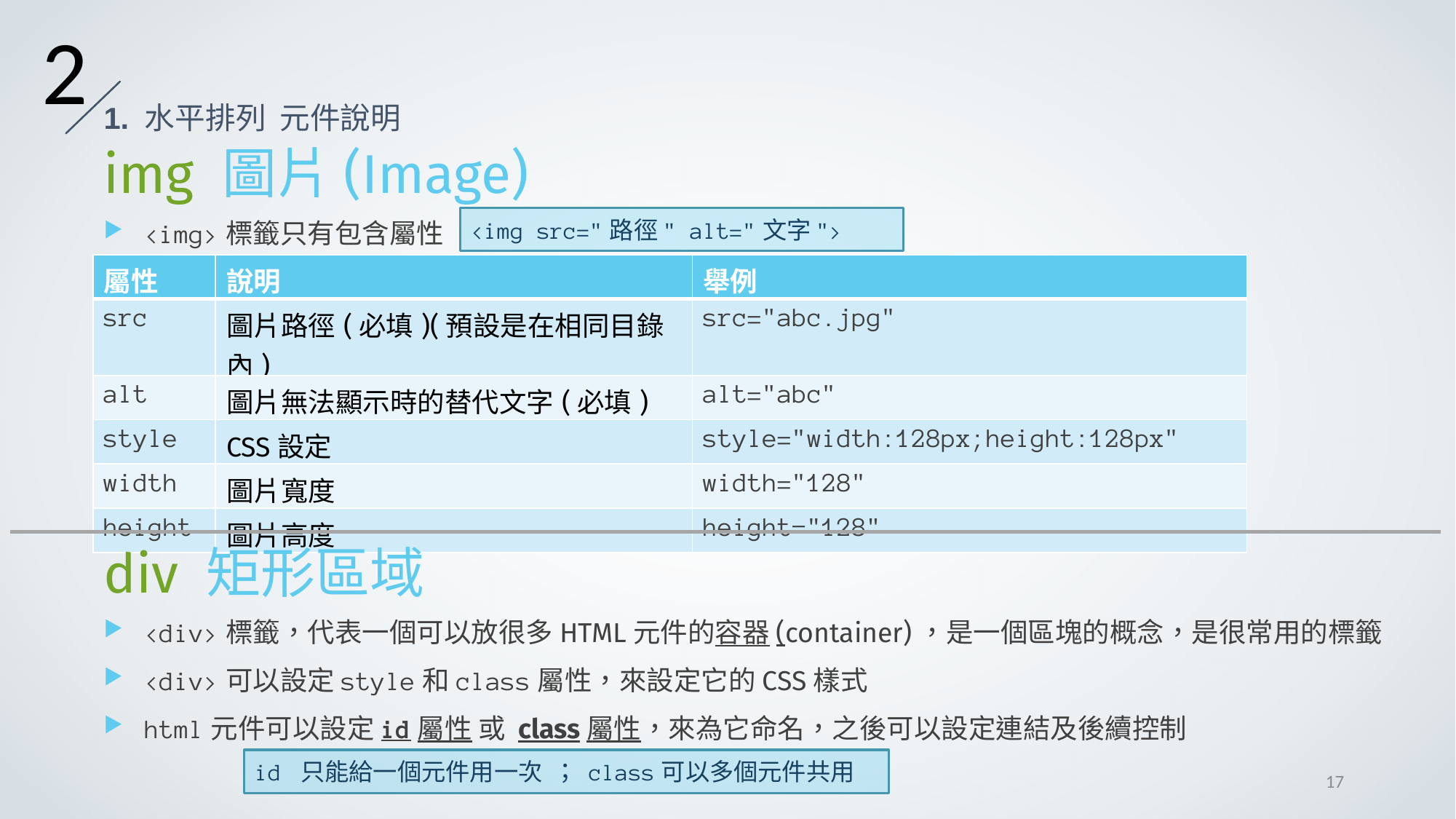

2
1. 水平排列  元件說明
img 圖片(Image)
<img src="路徑" alt="文字">
<img>標籤只有包含屬性
| 屬性 | 說明 | 舉例 |
| --- | --- | --- |
| src | 圖片路徑(必填)(預設是在相同目錄內) | src="abc.jpg" |
| alt | 圖片無法顯示時的替代文字(必填) | alt="abc" |
| style | CSS設定 | style="width:128px;height:128px" |
| width | 圖片寬度 | width="128" |
| height | 圖片高度 | height="128" |
div 矩形區域
<div>標籤，代表一個可以放很多HTML元件的容器(container)，是一個區塊的概念，是很常用的標籤
<div>可以設定style和class屬性，來設定它的CSS樣式
html元件可以設定id屬性 或 class屬性，來為它命名，之後可以設定連結及後續控制
id 只能給一個元件用一次  ； class可以多個元件共用
17